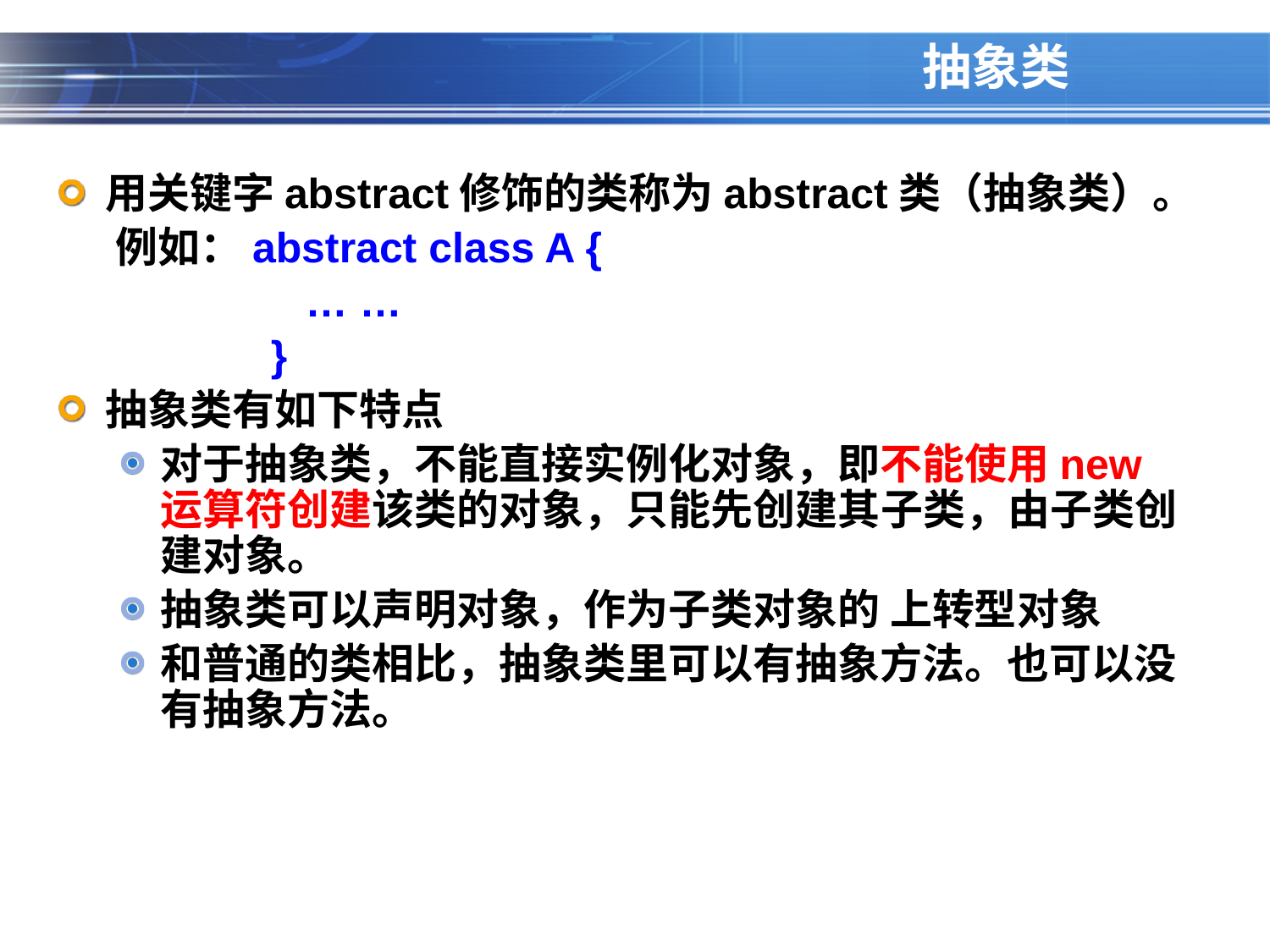

# 抽象类
用关键字abstract修饰的类称为abstract类（抽象类）。
     例如：abstract class A {
                     … …
                  }
抽象类有如下特点
对于抽象类，不能直接实例化对象，即不能使用new运算符创建该类的对象，只能先创建其子类，由子类创建对象。
抽象类可以声明对象，作为子类对象的 上转型对象
和普通的类相比，抽象类里可以有抽象方法。也可以没有抽象方法。